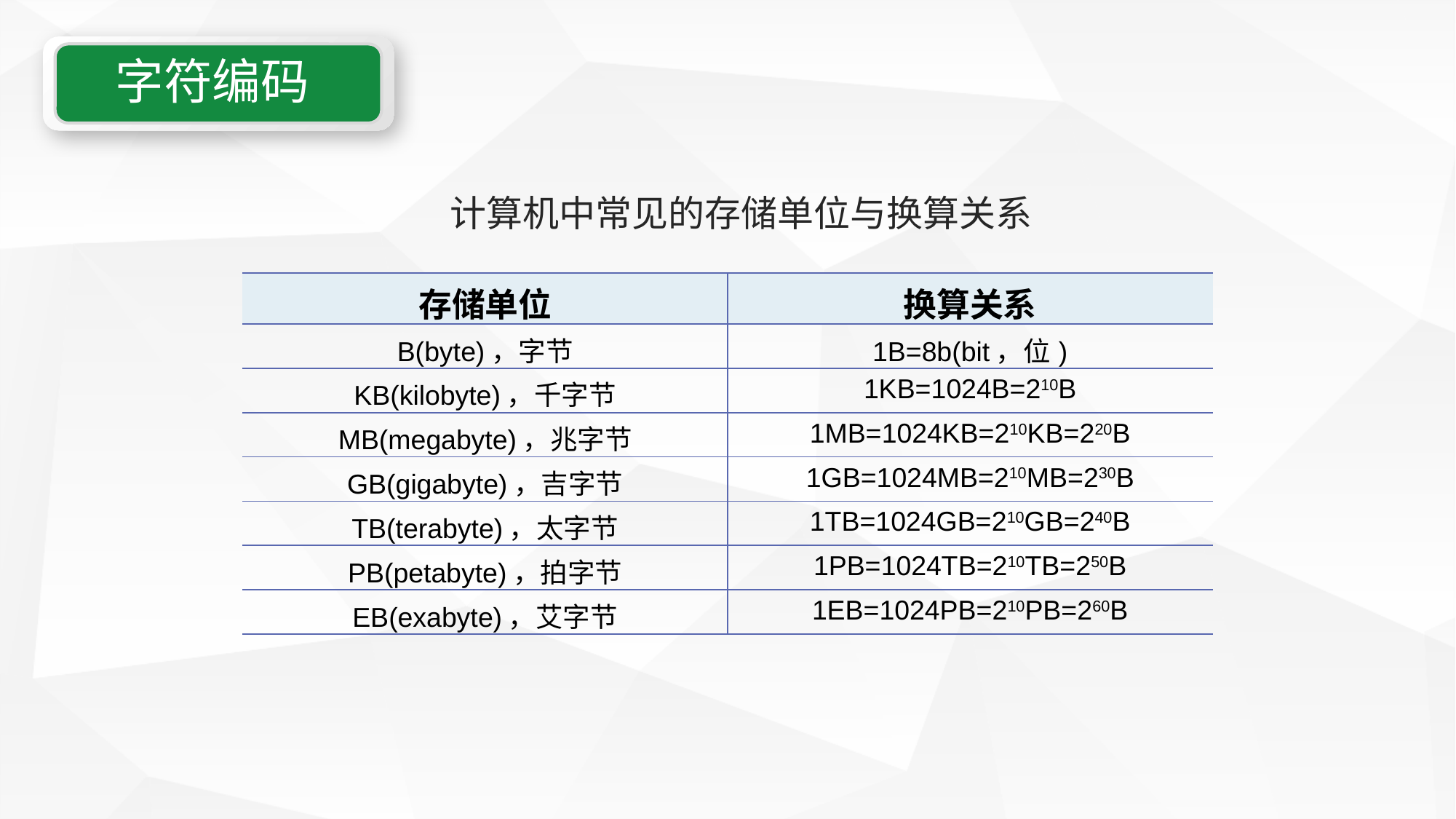

字符编码
计算机中常见的存储单位与换算关系
| 存储单位 | 换算关系 |
| --- | --- |
| B(byte)，字节 | 1B=8b(bit，位) |
| KB(kilobyte)，千字节 | 1KB=1024B=210B |
| MB(megabyte)，兆字节 | 1MB=1024KB=210KB=220B |
| GB(gigabyte)，吉字节 | 1GB=1024MB=210MB=230B |
| TB(terabyte)，太字节 | 1TB=1024GB=210GB=240B |
| PB(petabyte)，拍字节 | 1PB=1024TB=210TB=250B |
| EB(exabyte)，艾字节 | 1EB=1024PB=210PB=260B |